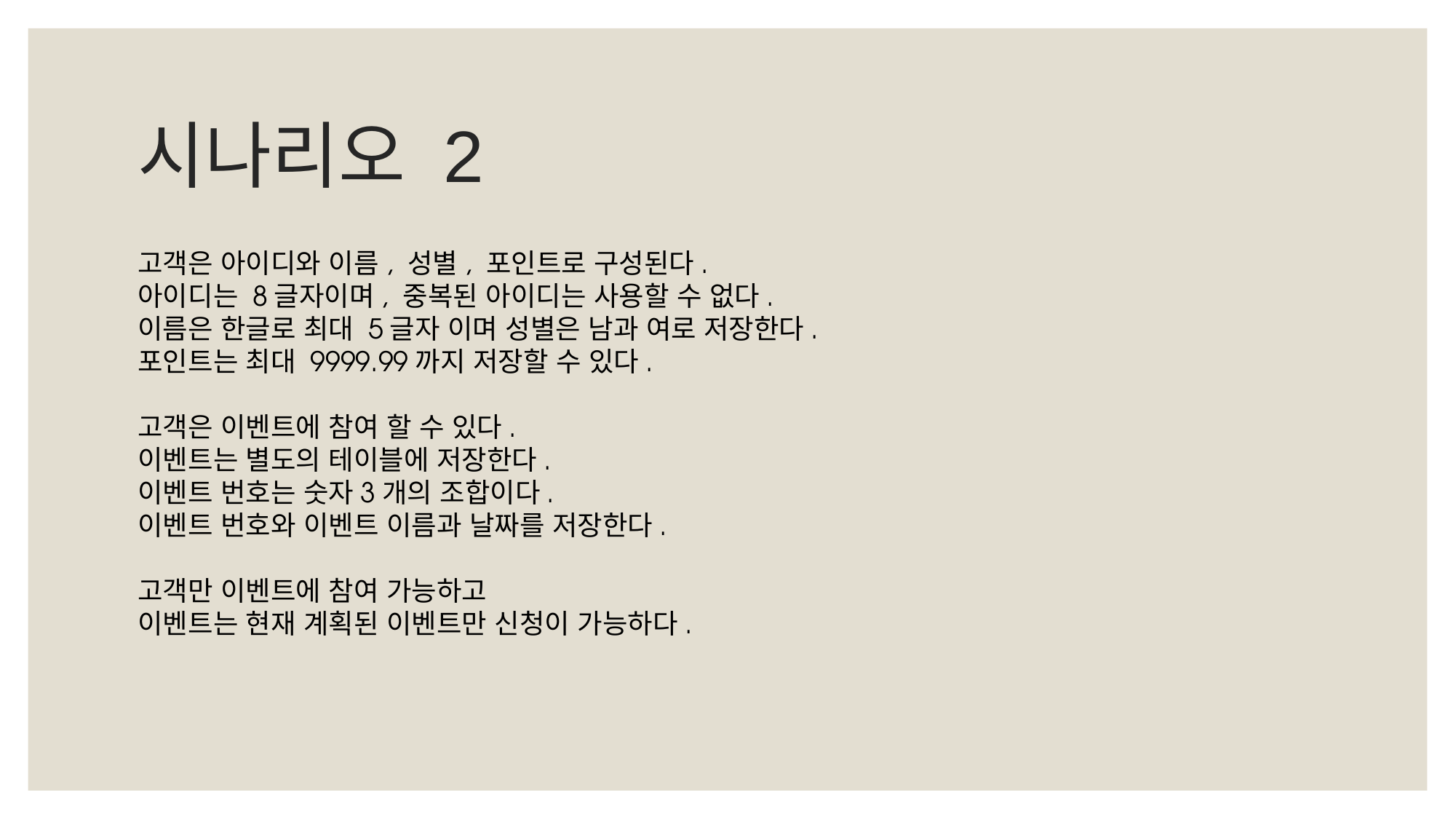

# 시나리오 2
고객은 아이디와 이름, 성별, 포인트로 구성된다.
아이디는 8글자이며, 중복된 아이디는 사용할 수 없다.
이름은 한글로 최대 5글자 이며 성별은 남과 여로 저장한다.
포인트는 최대 9999.99까지 저장할 수 있다.

고객은 이벤트에 참여 할 수 있다.
이벤트는 별도의 테이블에 저장한다.
이벤트 번호는 숫자3개의 조합이다.
이벤트 번호와 이벤트 이름과 날짜를 저장한다.

고객만 이벤트에 참여 가능하고
이벤트는 현재 계획된 이벤트만 신청이 가능하다.